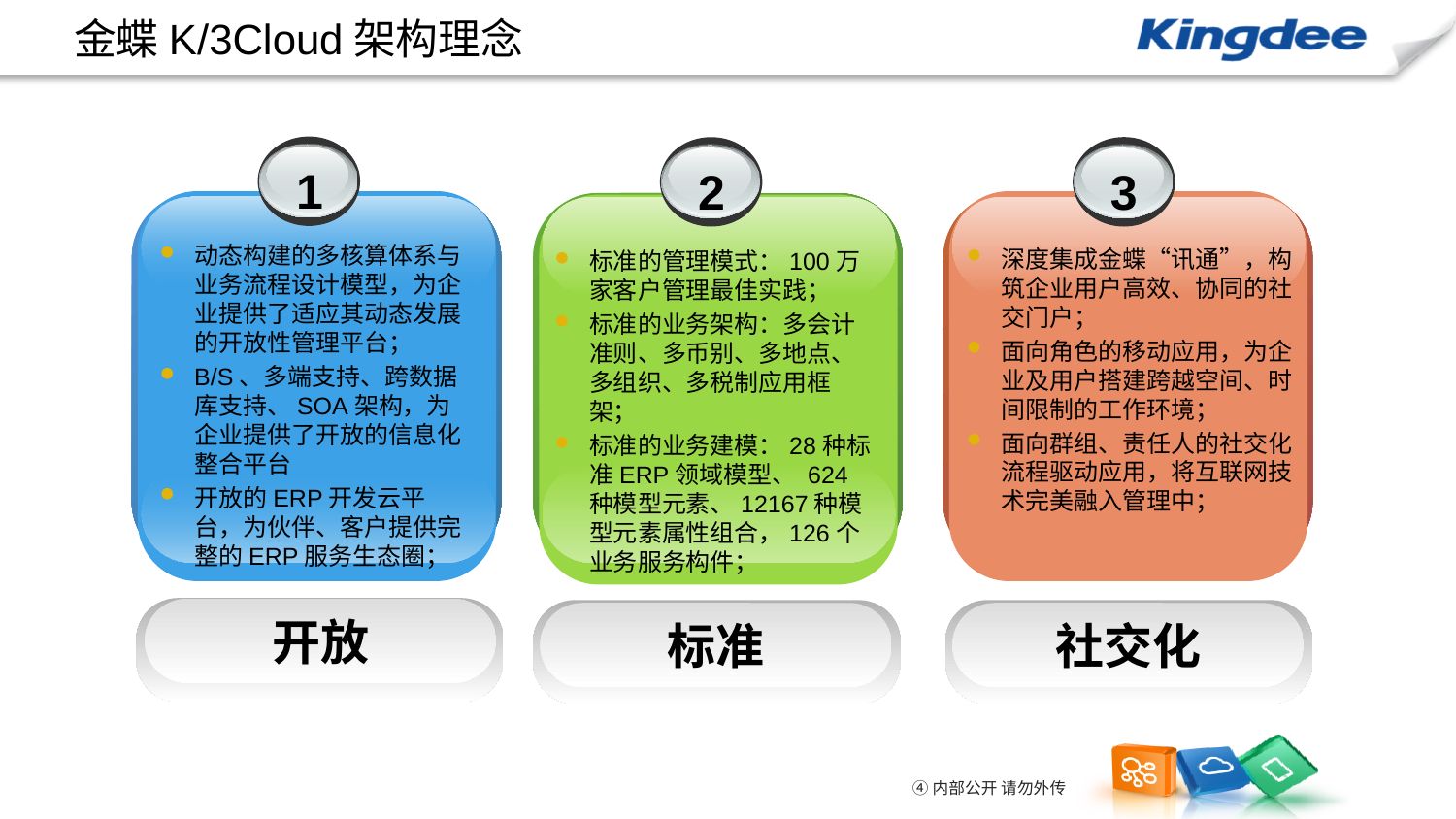

# 金蝶K/3Cloud架构理念

1

3

2

动态构建的多核算体系与业务流程设计模型，为企业提供了适应其动态发展的开放性管理平台；
B/S、多端支持、跨数据库支持、SOA架构，为企业提供了开放的信息化整合平台
开放的ERP开发云平台，为伙伴、客户提供完整的ERP服务生态圈；
深度集成金蝶“讯通”，构筑企业用户高效、协同的社交门户；
面向角色的移动应用，为企业及用户搭建跨越空间、时间限制的工作环境；
面向群组、责任人的社交化流程驱动应用，将互联网技术完美融入管理中；
标准的管理模式：100万家客户管理最佳实践；
标准的业务架构：多会计准则、多币别、多地点、多组织、多税制应用框架；
标准的业务建模：28种标准ERP领域模型、 624种模型元素、12167种模型元素属性组合，126个业务服务构件；

开放

标准
社交化